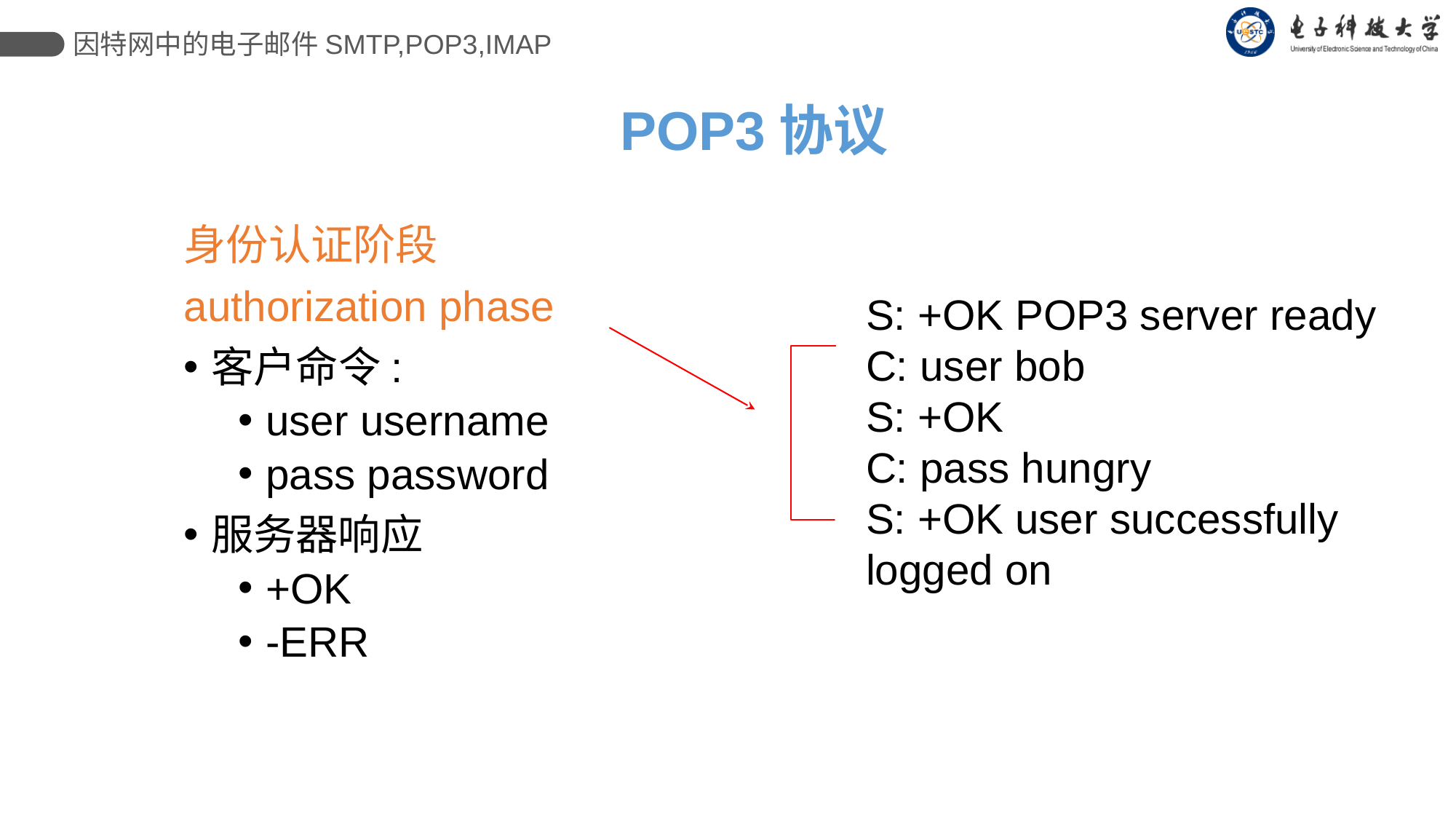

因特网中的电子邮件SMTP,POP3,IMAP
# POP3协议
身份认证阶段
authorization phase
客户命令:
user username
pass password
服务器响应
+OK
-ERR

S: +OK POP3 server ready
C: user bob
S: +OK
C: pass hungry
S: +OK user successfully logged on